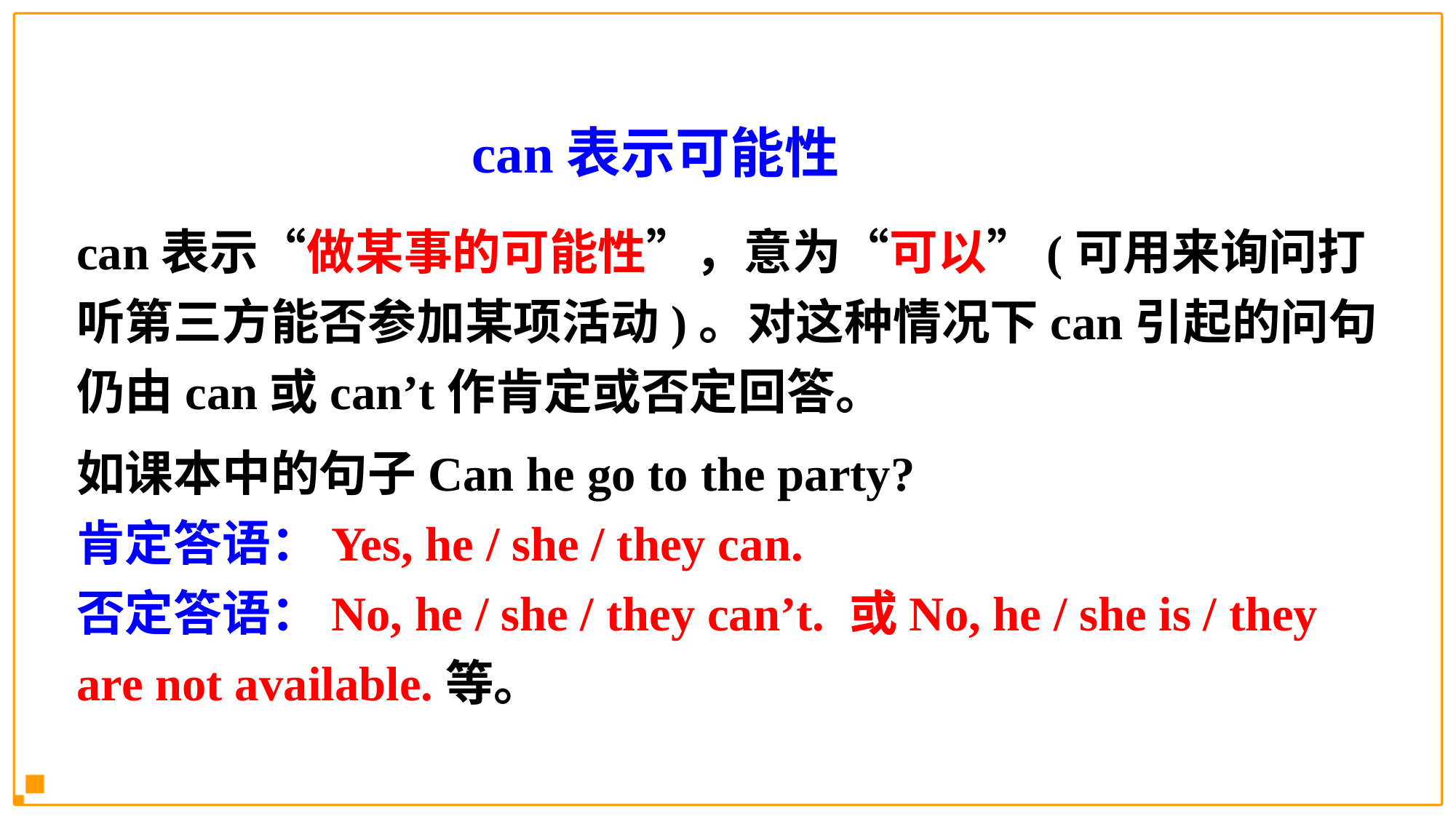

can表示可能性
can表示“做某事的可能性”，意为“可以”(可用来询问打听第三方能否参加某项活动)。对这种情况下can引起的问句仍由can或can’t作肯定或否定回答。
如课本中的句子Can he go to the party?
肯定答语：Yes, he / she / they can.
否定答语：No, he / she / they can’t. 或No, he / she is / they are not available.等。